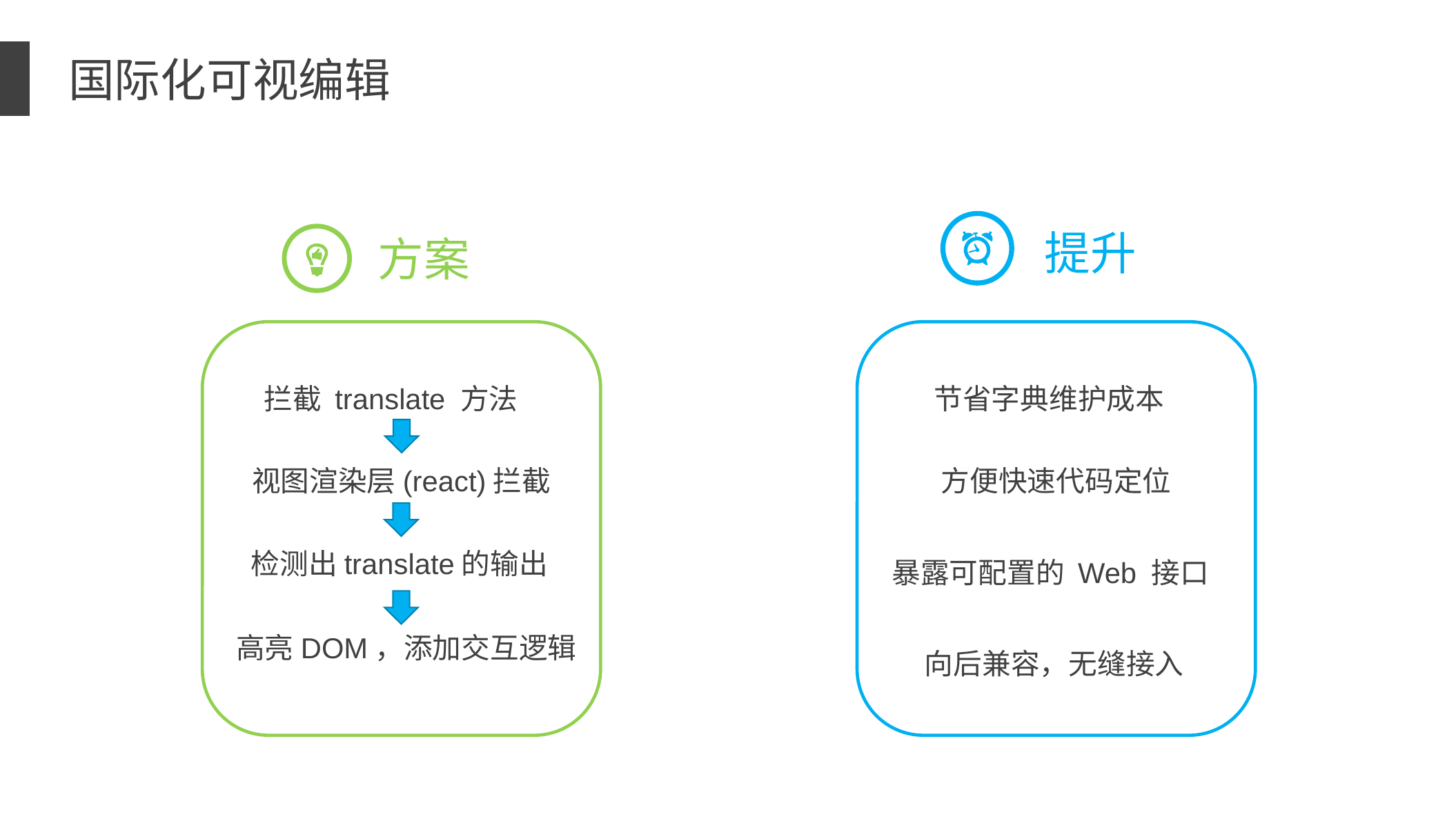

国际化可视编辑

提升

节省字典维护成本
方便快速代码定位
暴露可配置的 Web 接口
向后兼容，无缝接入

方案

拦截 translate 方法
视图渲染层(react)拦截
检测出translate的输出
高亮DOM，添加交互逻辑